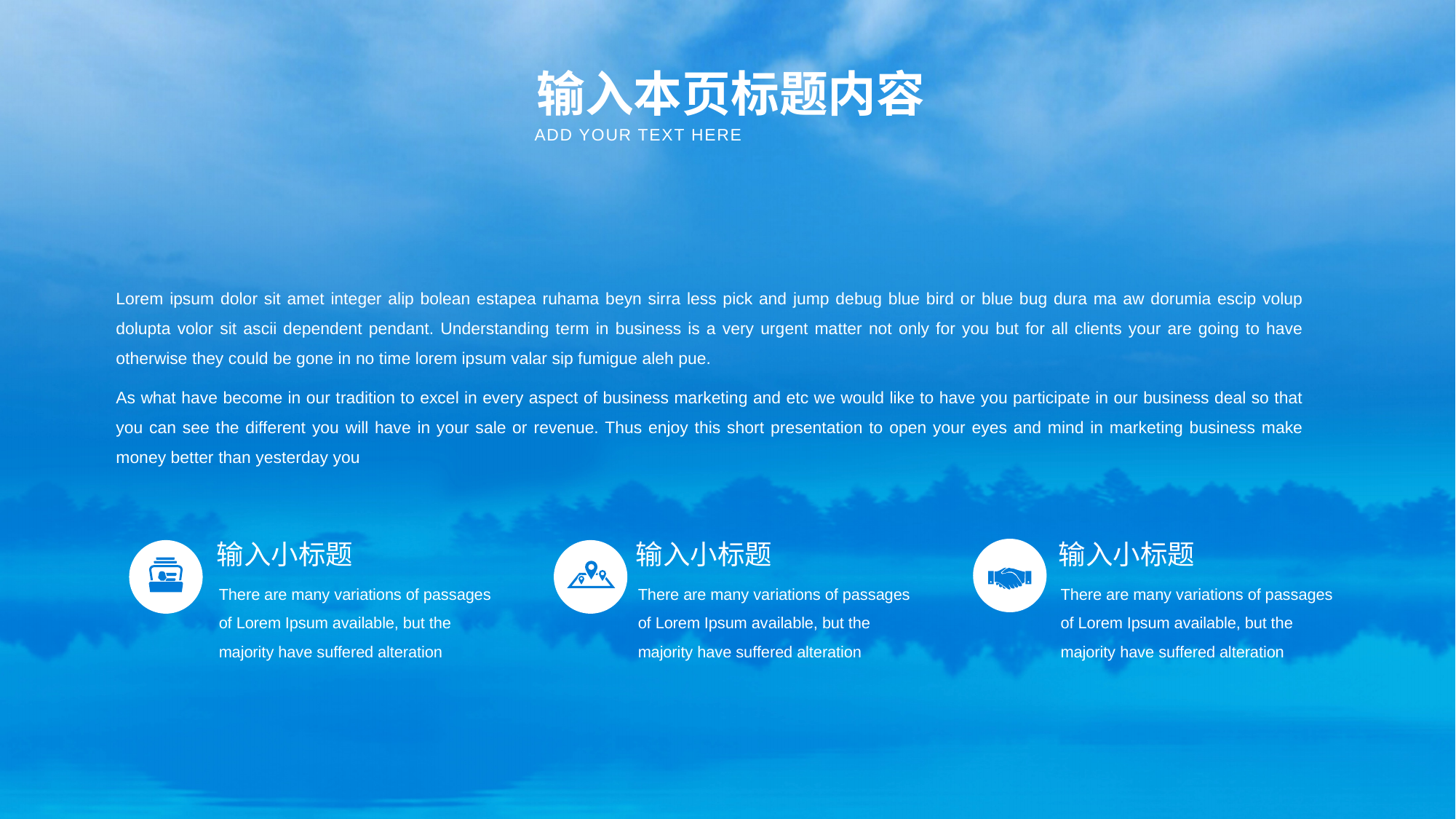

输入本页标题内容
ADD YOUR TEXT HERE
Lorem ipsum dolor sit amet integer alip bolean estapea ruhama beyn sirra less pick and jump debug blue bird or blue bug dura ma aw dorumia escip volup dolupta volor sit ascii dependent pendant. Understanding term in business is a very urgent matter not only for you but for all clients your are going to have otherwise they could be gone in no time lorem ipsum valar sip fumigue aleh pue.
As what have become in our tradition to excel in every aspect of business marketing and etc we would like to have you participate in our business deal so that you can see the different you will have in your sale or revenue. Thus enjoy this short presentation to open your eyes and mind in marketing business make money better than yesterday you
输入小标题
输入小标题
输入小标题

There are many variations of passages of Lorem Ipsum available, but the majority have suffered alteration
There are many variations of passages of Lorem Ipsum available, but the majority have suffered alteration
There are many variations of passages of Lorem Ipsum available, but the majority have suffered alteration